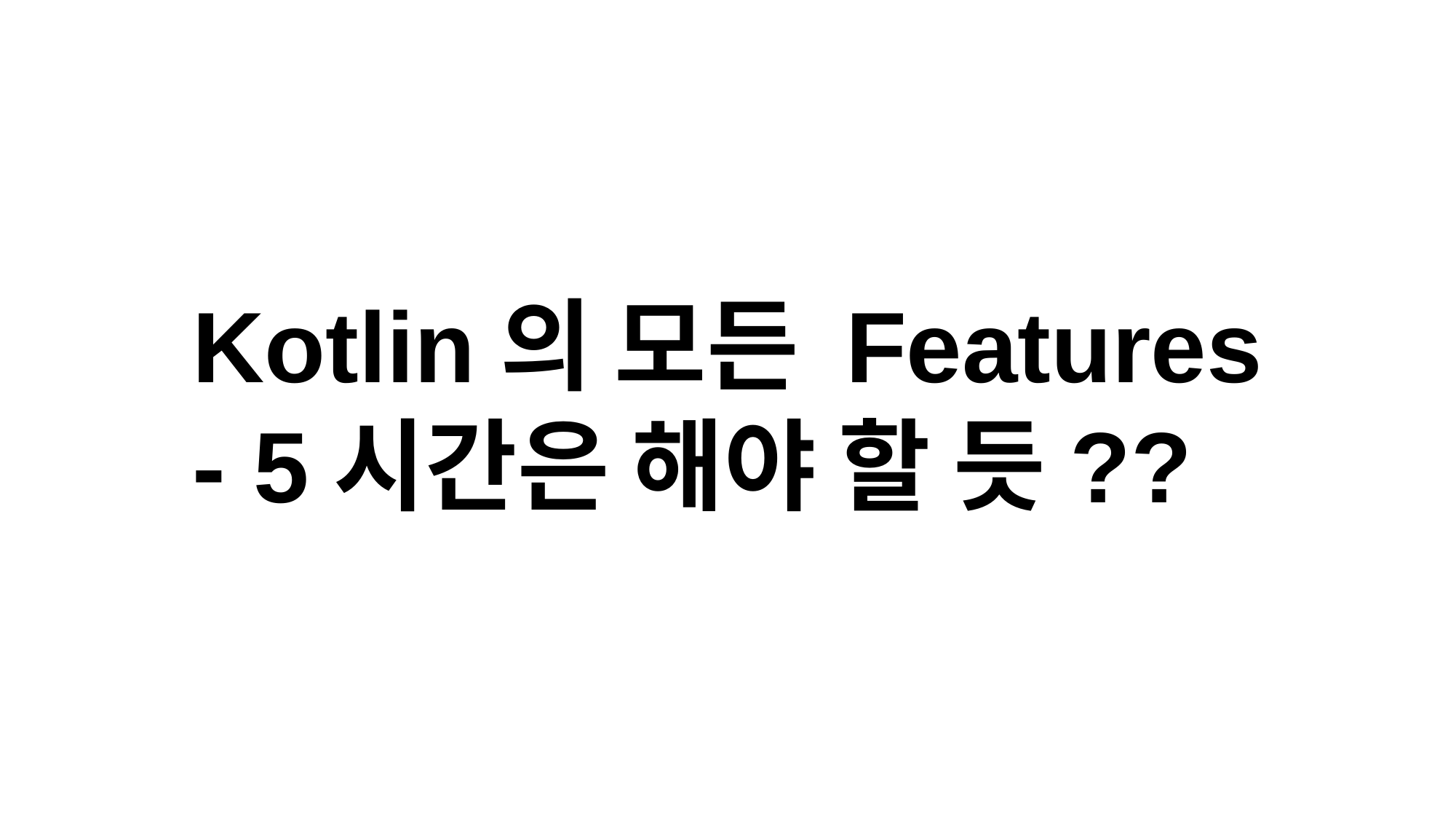

Kotlin의 모든 Features
- 5시간은 해야 할 듯??